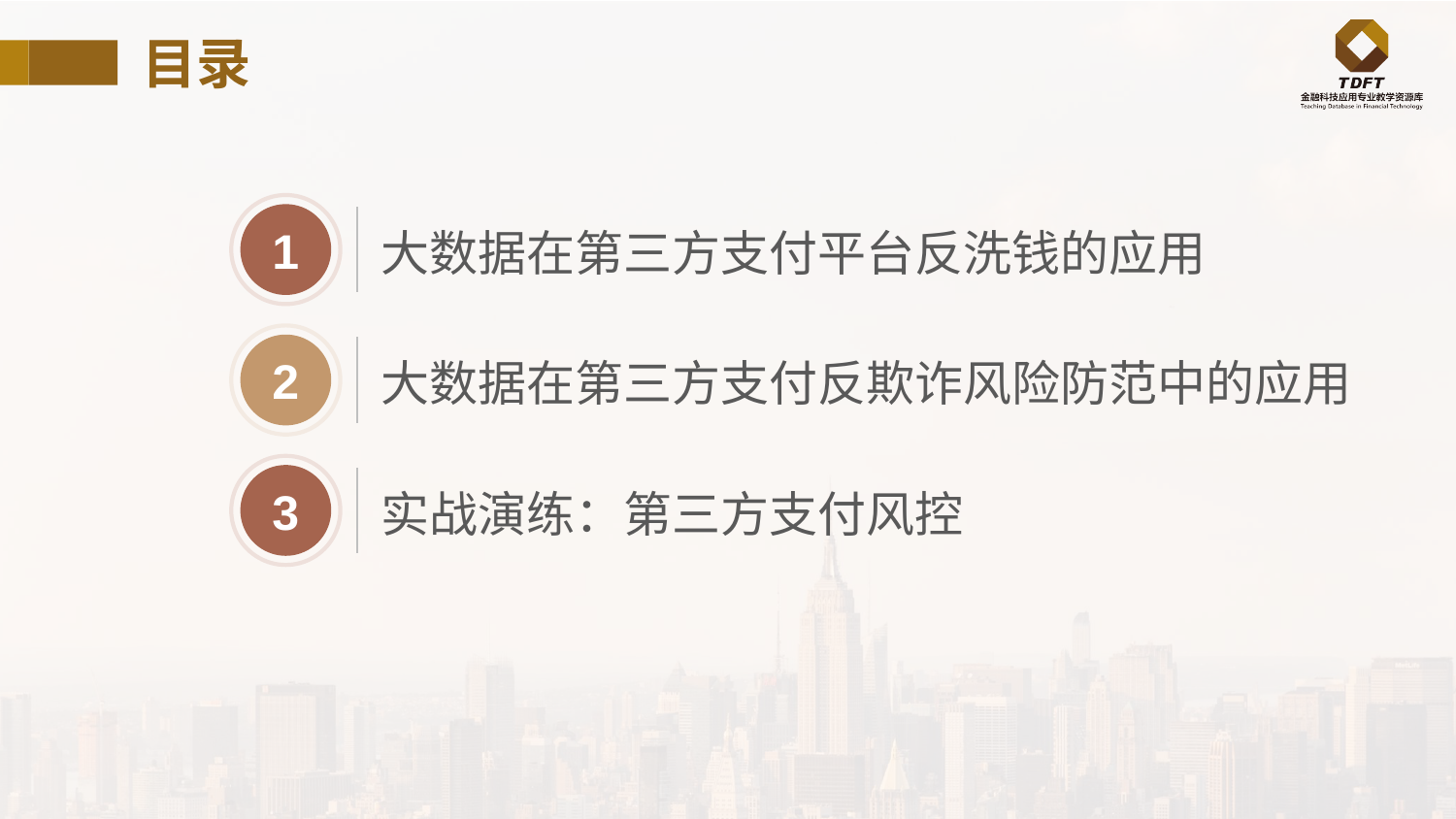

目录

1
大数据在第三方支付平台反洗钱的应用

2
大数据在第三方支付反欺诈风险防范中的应用

3
实战演练：第三方支付风控